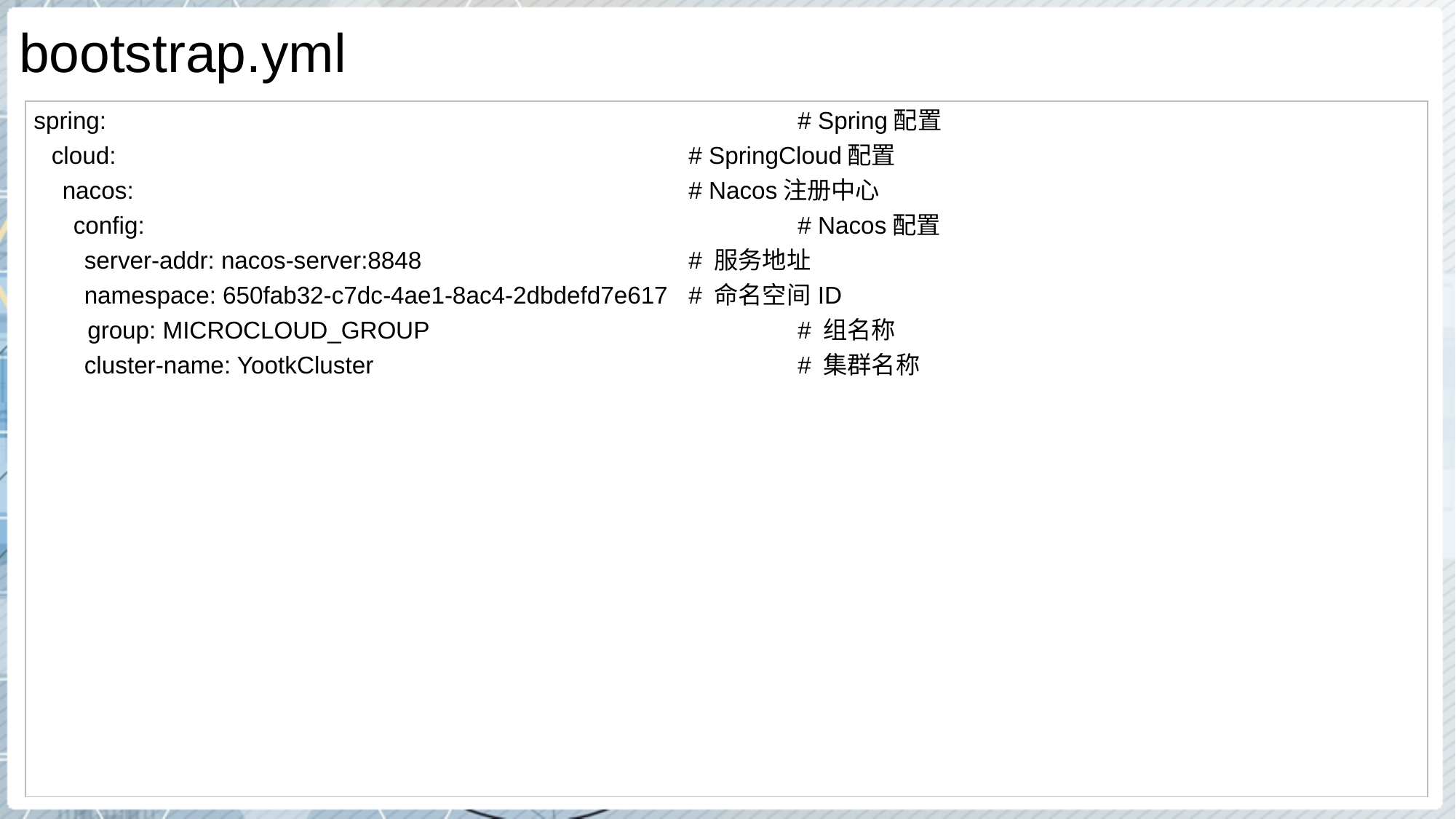

# bootstrap.yml
| spring: # Spring配置 cloud: # SpringCloud配置 nacos: # Nacos注册中心 config: # Nacos配置 server-addr: nacos-server:8848 # 服务地址 namespace: 650fab32-c7dc-4ae1-8ac4-2dbdefd7e617 # 命名空间ID group: MICROCLOUD\_GROUP # 组名称 cluster-name: YootkCluster # 集群名称 |
| --- |